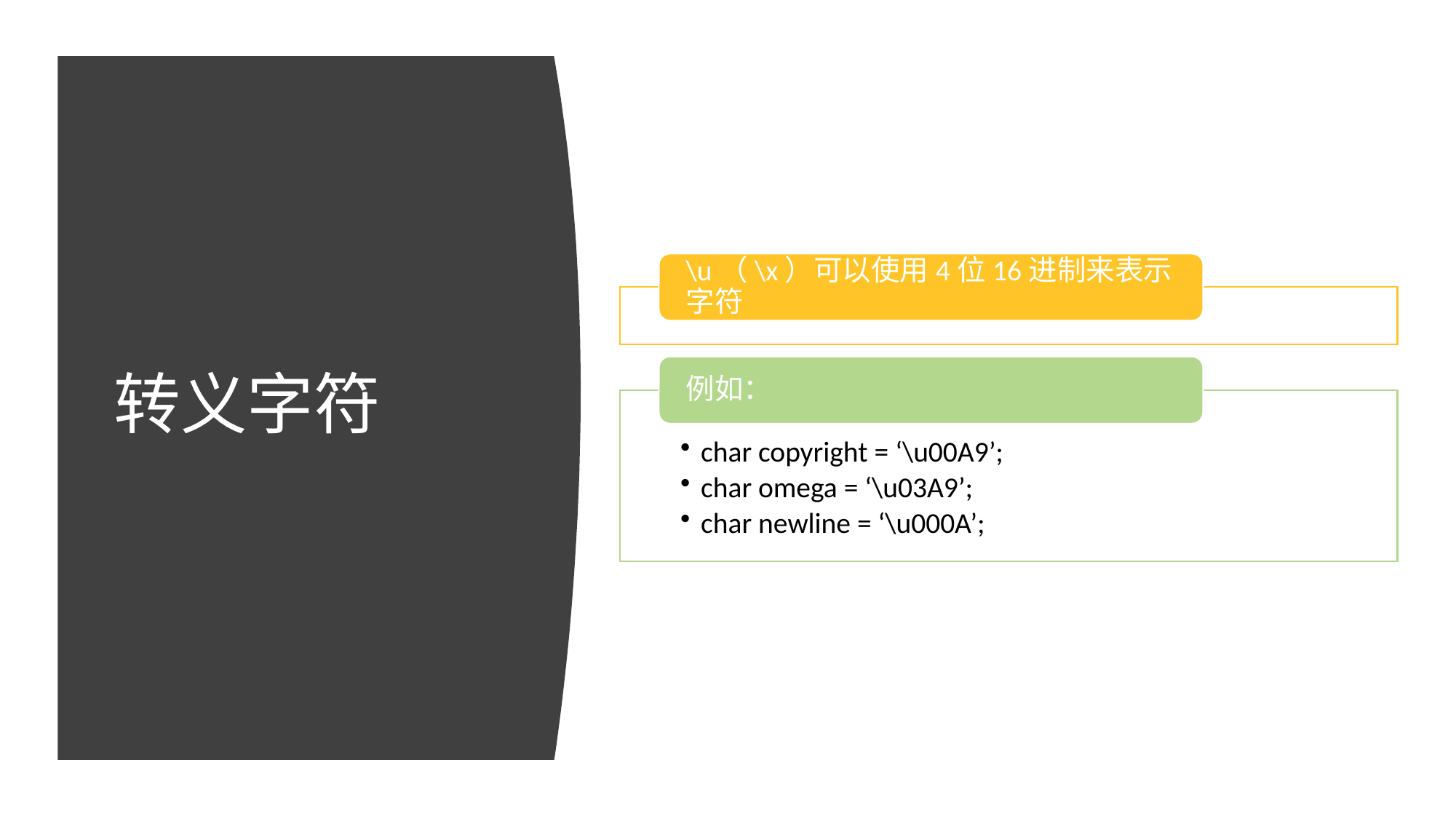

\u（\x）可以使用4位16进制来表示字符
char copyright = ‘\u00A9’;
char omega = ‘\u03A9’;
char newline = ‘\u000A’;
例如：

# 转义字符